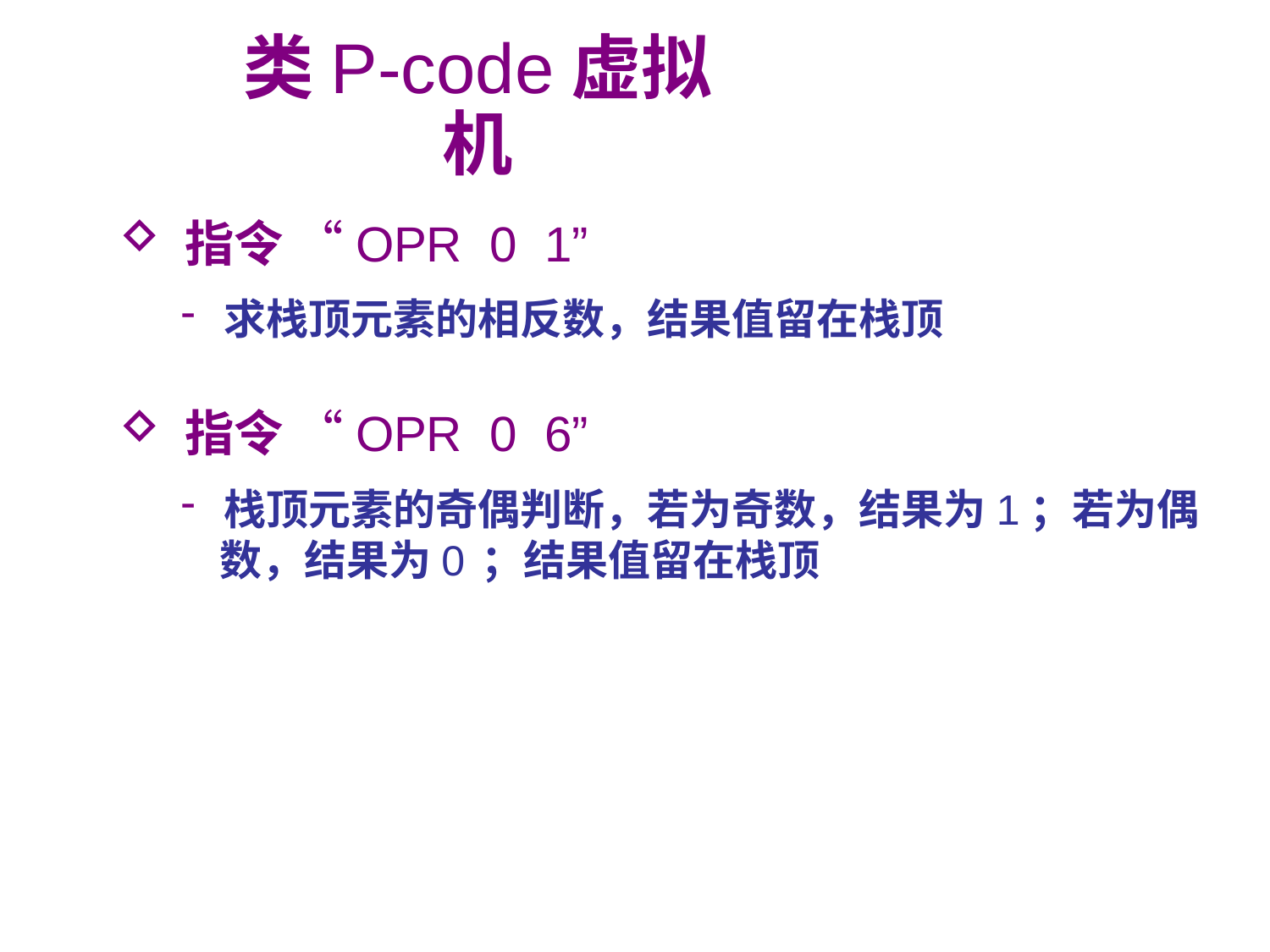

类P-code虚拟机
 指令 “OPR  0  1”

  求栈顶元素的相反数，结果值留在栈顶
 指令 “OPR  0  6”

  栈顶元素的奇偶判断，若为奇数，结果为1；若为偶
   数，结果为0 ；结果值留在栈顶